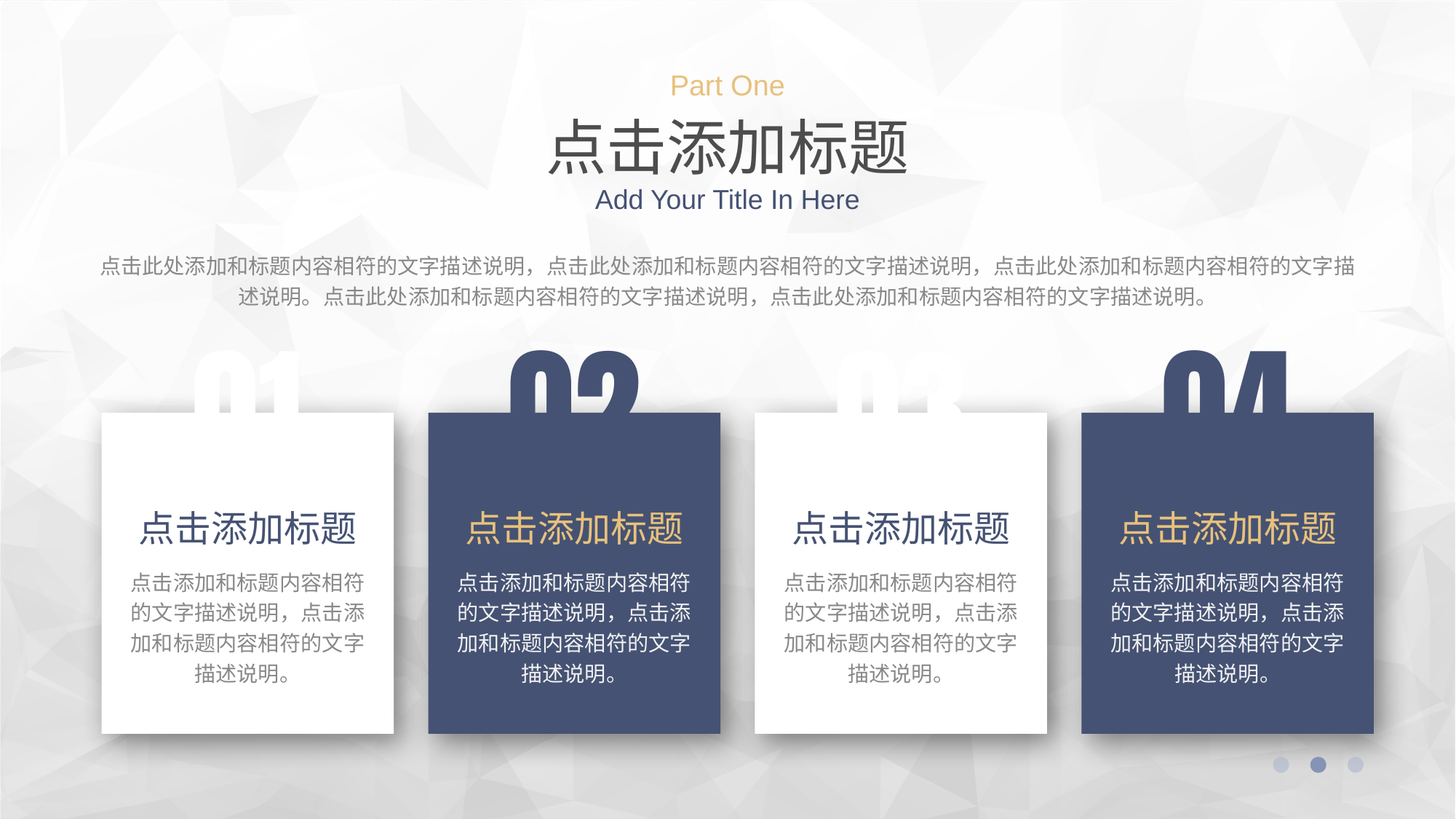

Part One
点击添加标题
Add Your Title In Here
点击此处添加和标题内容相符的文字描述说明，点击此处添加和标题内容相符的文字描述说明，点击此处添加和标题内容相符的文字描述说明。点击此处添加和标题内容相符的文字描述说明，点击此处添加和标题内容相符的文字描述说明。
01
02
03
04

点击添加标题
点击添加标题
点击添加标题
点击添加标题
点击添加和标题内容相符的文字描述说明，点击添加和标题内容相符的文字描述说明。
点击添加和标题内容相符的文字描述说明，点击添加和标题内容相符的文字描述说明。
点击添加和标题内容相符的文字描述说明，点击添加和标题内容相符的文字描述说明。
点击添加和标题内容相符的文字描述说明，点击添加和标题内容相符的文字描述说明。